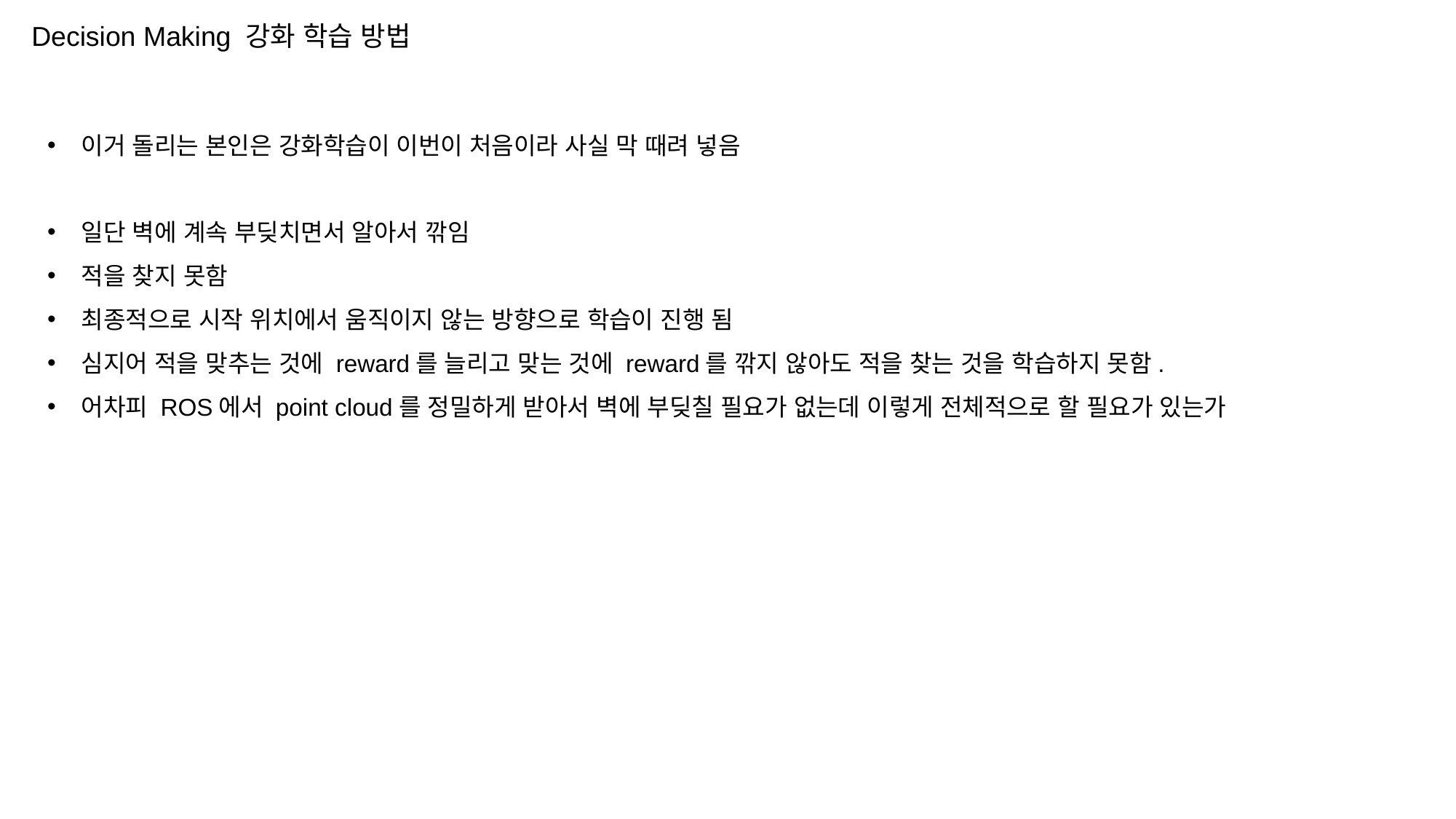

Decision Making 강화 학습 방법
이거 돌리는 본인은 강화학습이 이번이 처음이라 사실 막 때려 넣음

일단 벽에 계속 부딪치면서 알아서 깎임
적을 찾지 못함
최종적으로 시작 위치에서 움직이지 않는 방향으로 학습이 진행 됨
심지어 적을 맞추는 것에 reward를 늘리고 맞는 것에 reward를 깎지 않아도 적을 찾는 것을 학습하지 못함.
어차피 ROS에서 point cloud를 정밀하게 받아서 벽에 부딪칠 필요가 없는데 이렇게 전체적으로 할 필요가 있는가